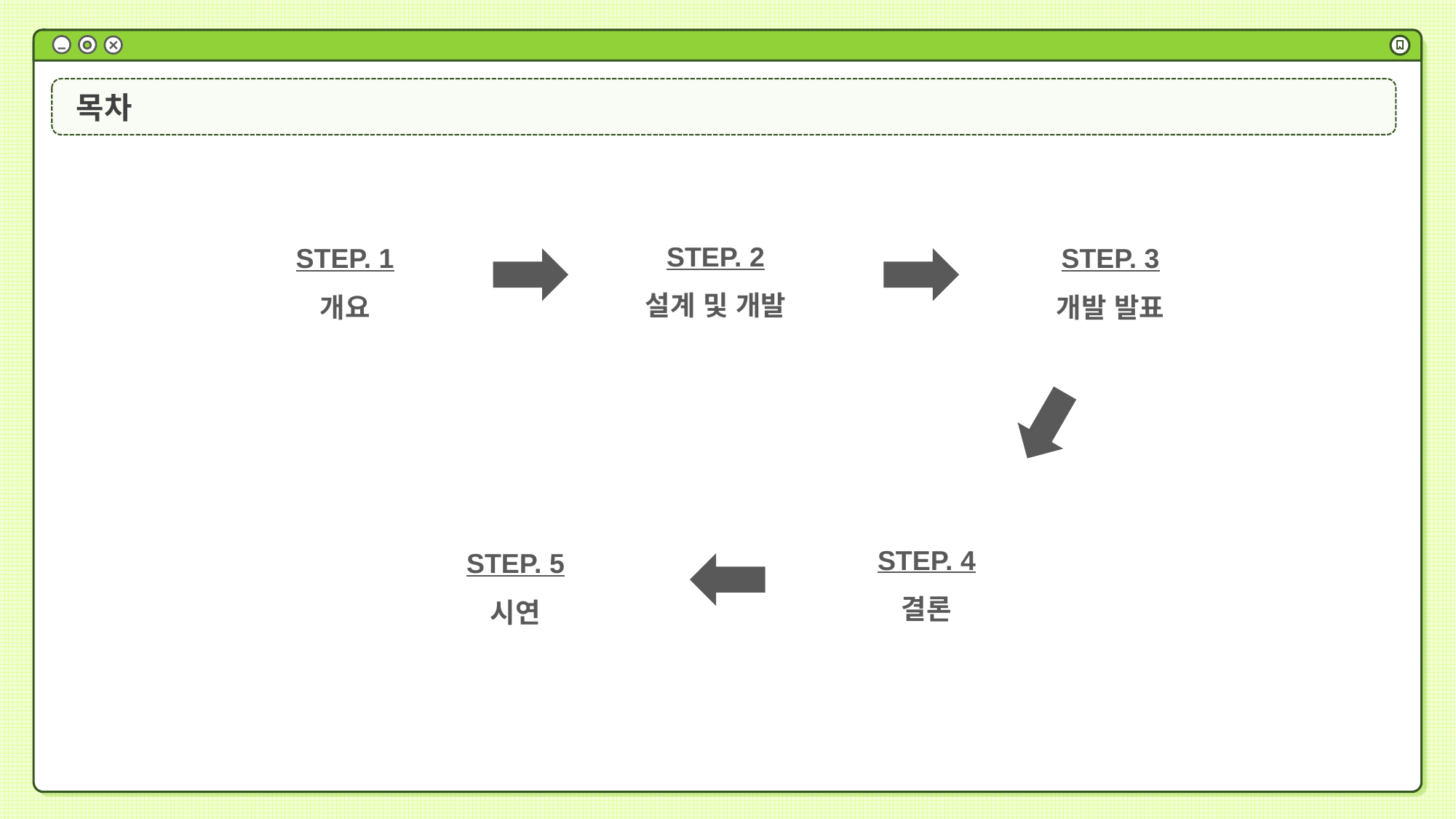

목차
STEP. 2
설계 및 개발
STEP. 1
개요
STEP. 3
개발 발표
STEP. 4
결론
STEP. 5
시연